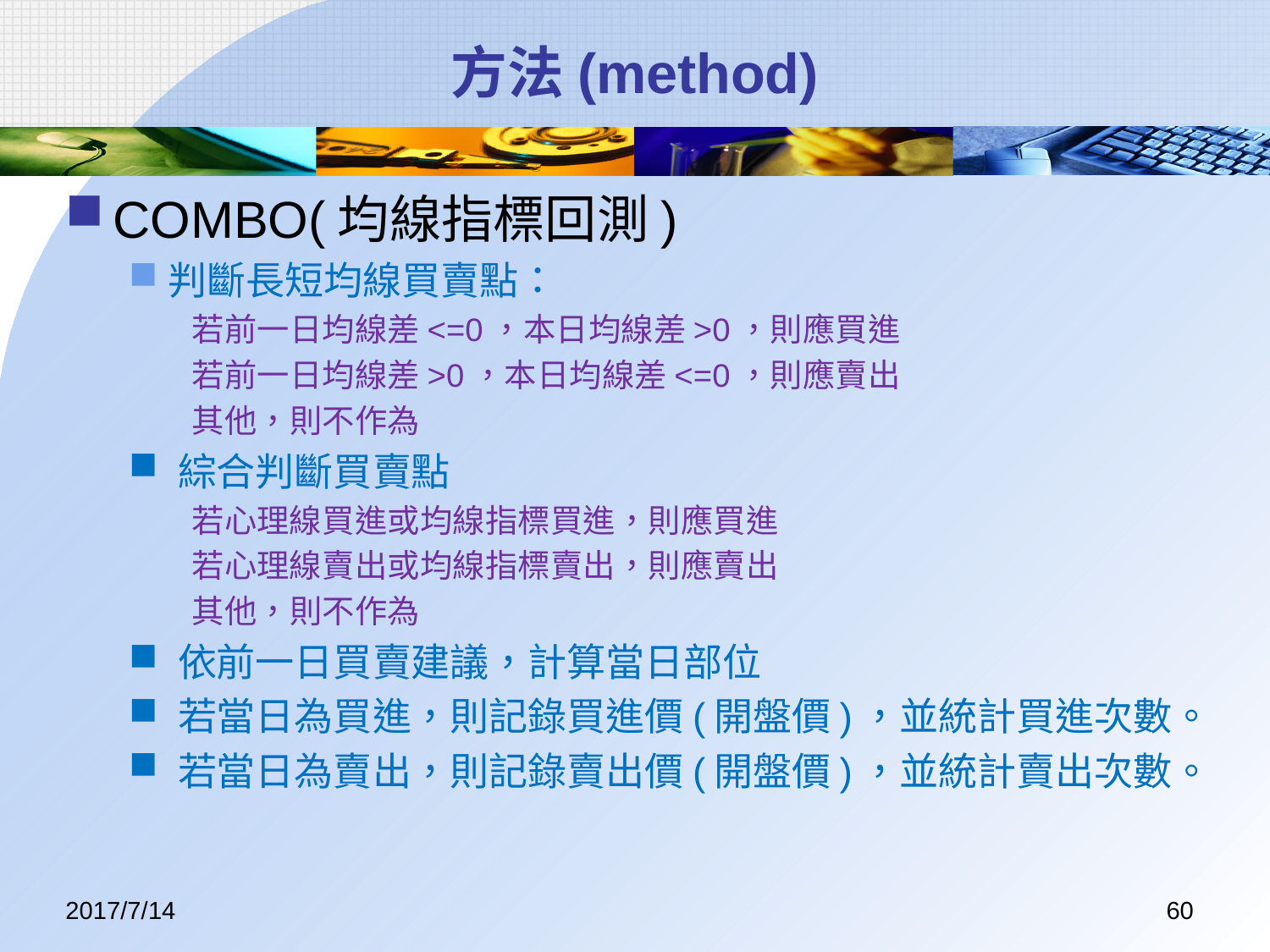

# 方法(method)
COMBO(均線指標回測)
判斷長短均線買賣點：
若前一日均線差<=0，本日均線差>0，則應買進
若前一日均線差>0，本日均線差<=0，則應賣出
其他，則不作為
綜合判斷買賣點
若心理線買進或均線指標買進，則應買進
若心理線賣出或均線指標賣出，則應賣出
其他，則不作為
依前一日買賣建議，計算當日部位
若當日為買進，則記錄買進價(開盤價)，並統計買進次數。
若當日為賣出，則記錄賣出價(開盤價)，並統計賣出次數。
2017/7/14
60